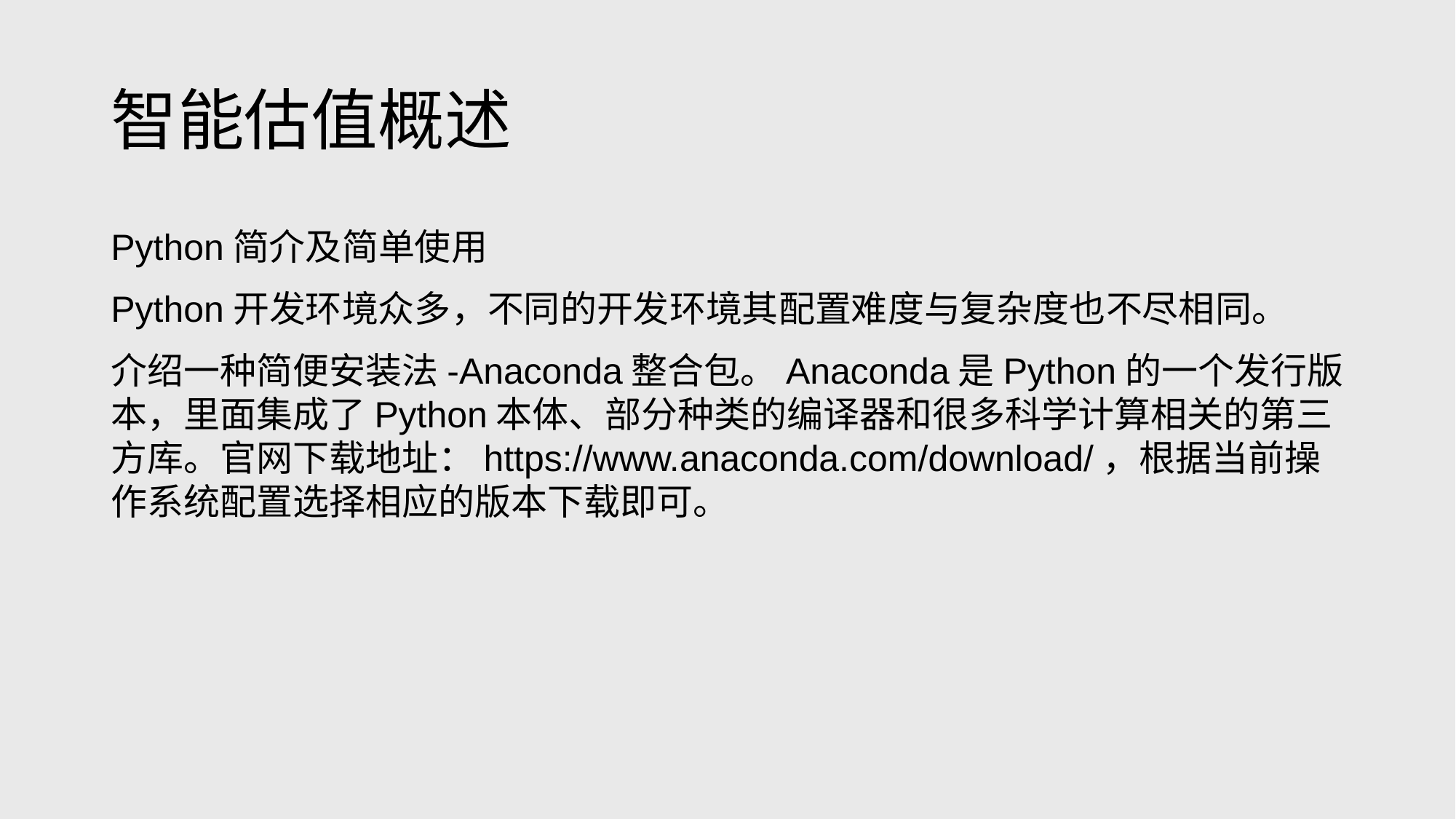

# 智能估值概述
Python简介及简单使用
Python开发环境众多，不同的开发环境其配置难度与复杂度也不尽相同。
介绍一种简便安装法-Anaconda整合包。Anaconda是Python的一个发行版本，里面集成了Python本体、部分种类的编译器和很多科学计算相关的第三方库。官网下载地址：https://www.anaconda.com/download/，根据当前操作系统配置选择相应的版本下载即可。